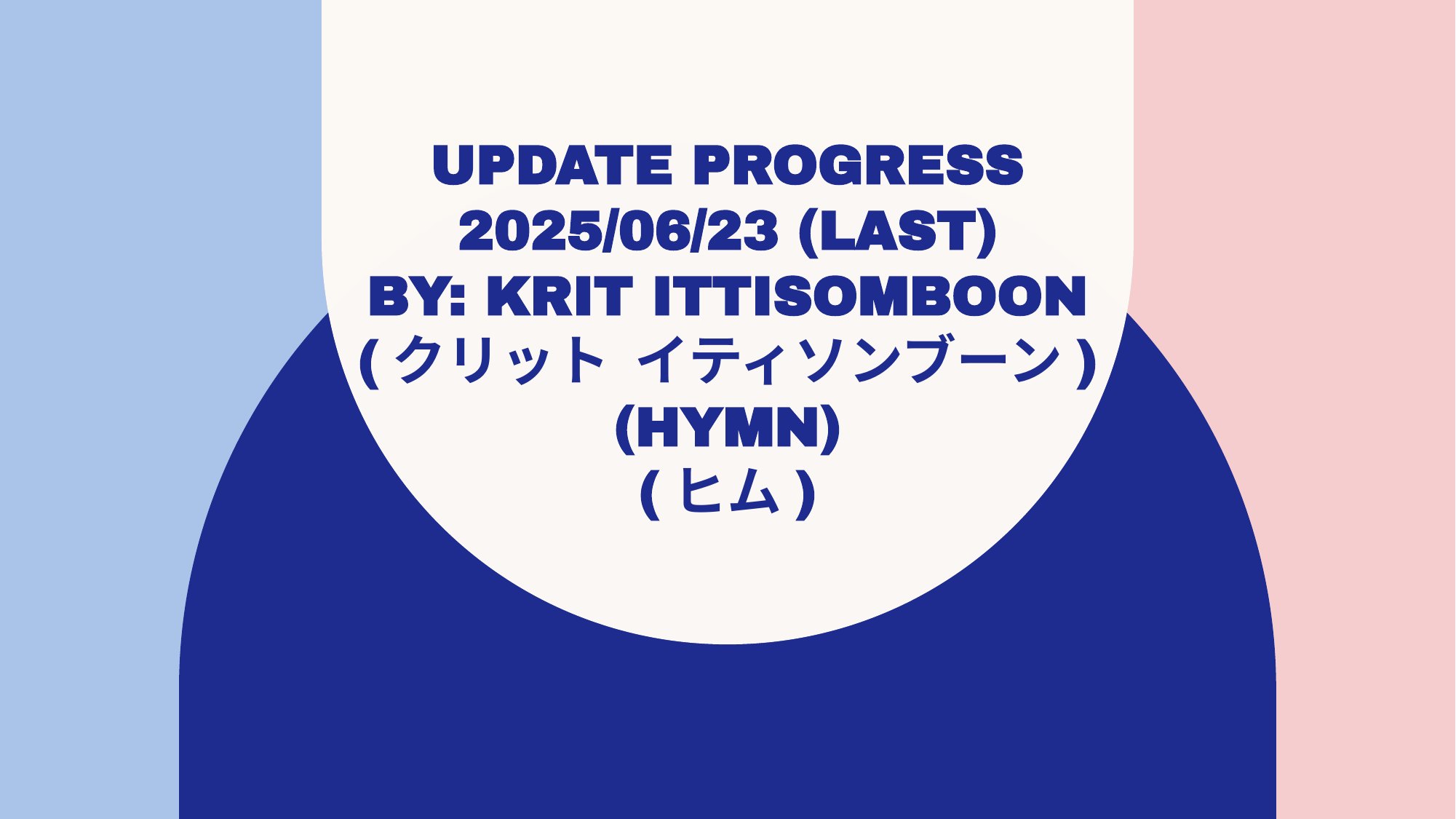

# Update progress 2025/06/23 (Last) By: Krit Ittisomboon (クリット  イティソンブーン) (Hymn) (ヒム)